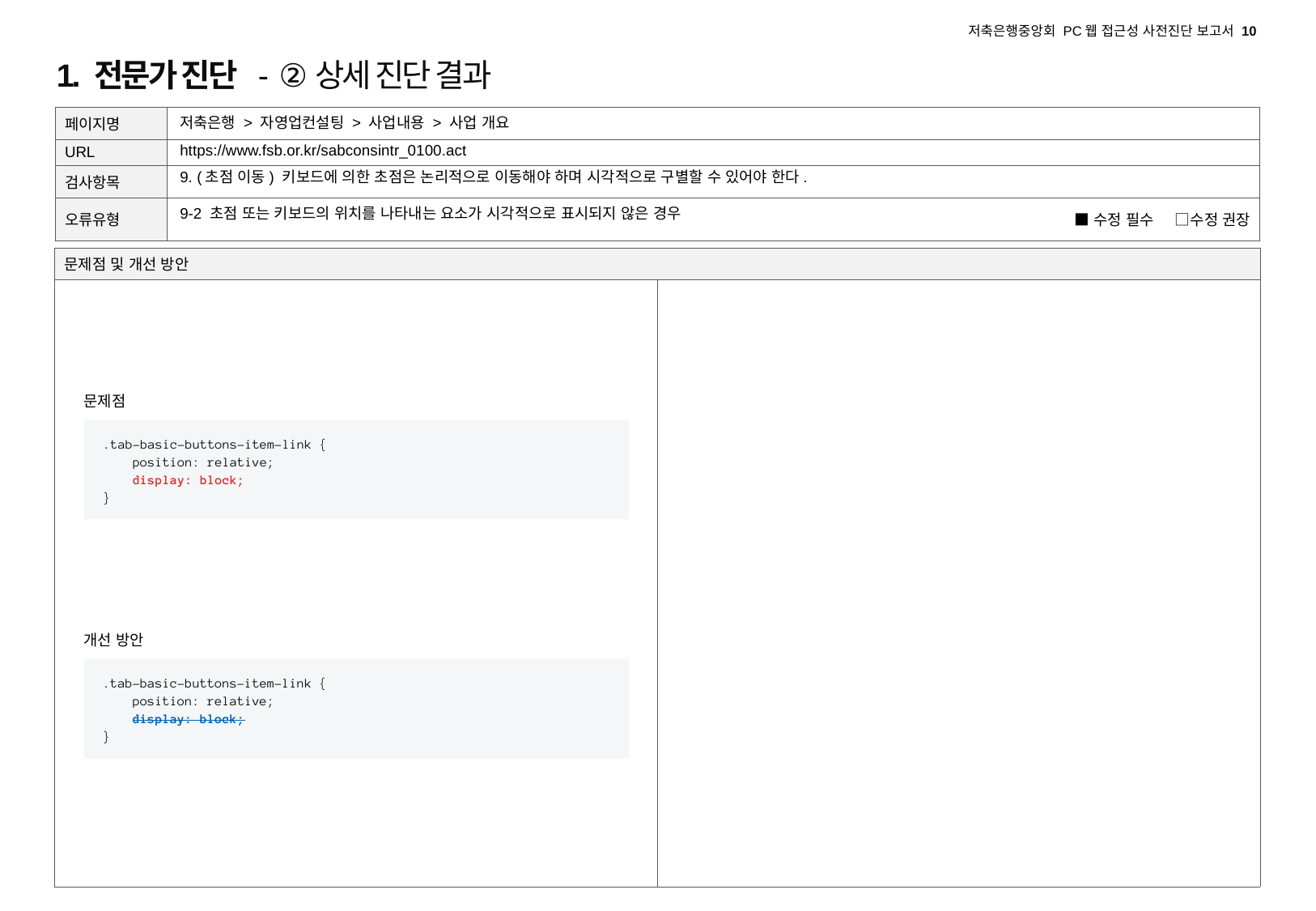

# 1. 전문가 진단  -  ②상세 진단 결과
저축은행 > 자영업컨설팅 > 사업내용 > 사업 개요
https://www.fsb.or.kr/sabconsintr_0100.act
9. (초점 이동) 키보드에 의한 초점은 논리적으로 이동해야 하며 시각적으로 구별할 수 있어야 한다.
9-2 초점 또는 키보드의 위치를 나타내는 요소가 시각적으로 표시되지 않은 경우
문제점
.tab-basic-buttons-item-link {
    position: relative;
    display: block;
}
개선 방안
.tab-basic-buttons-item-link {
    position: relative;
    display: block;
}